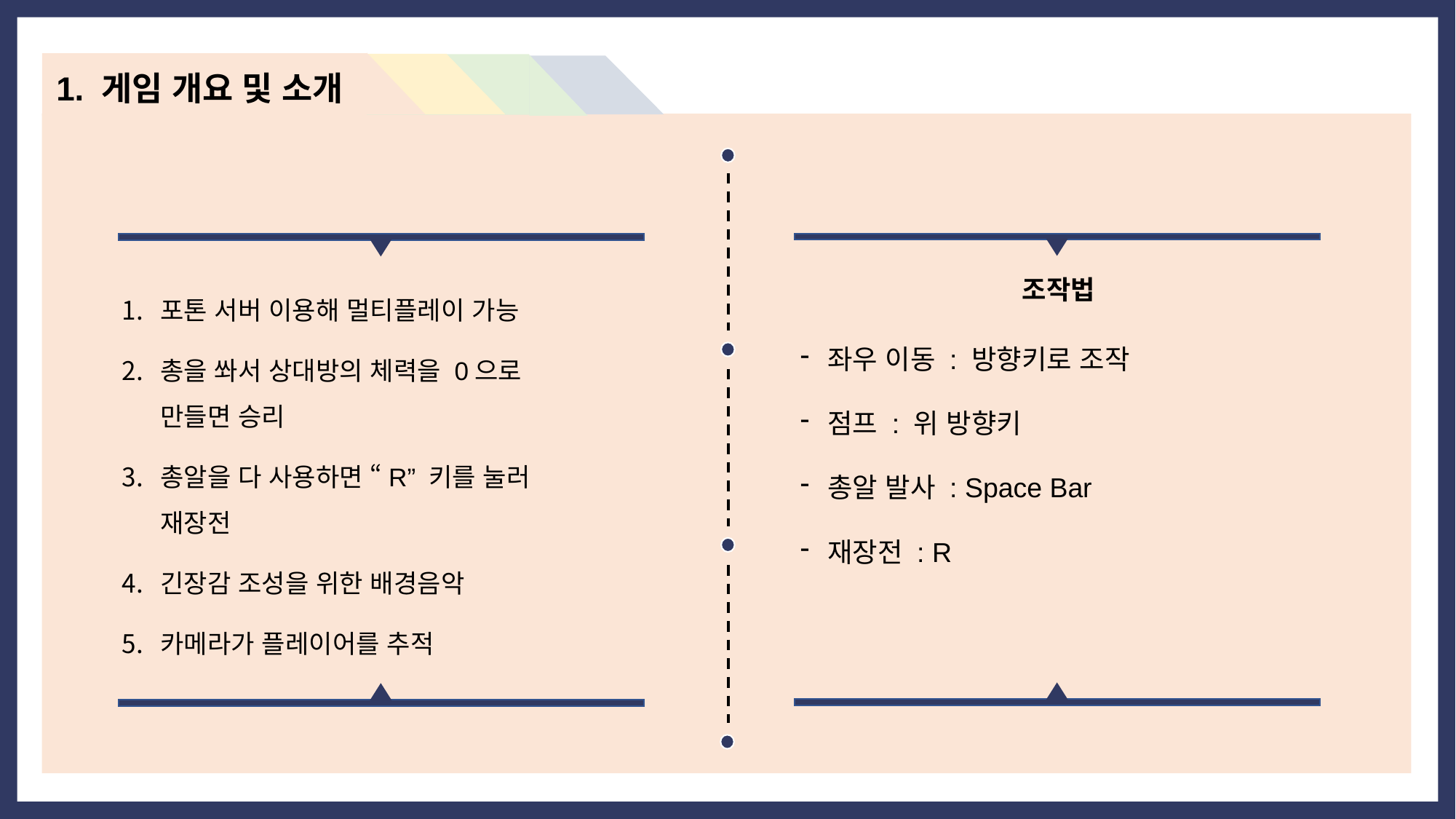

1. 게임 개요 및 소개

조작법
포톤 서버 이용해 멀티플레이 가능
총을 쏴서 상대방의 체력을 0으로
만들면 승리
총알을 다 사용하면 “R” 키를 눌러
재장전
긴장감 조성을 위한 배경음악
카메라가 플레이어를 추적
좌우 이동 : 방향키로 조작
점프 : 위 방향키
총알 발사 : Space Bar
재장전 : R